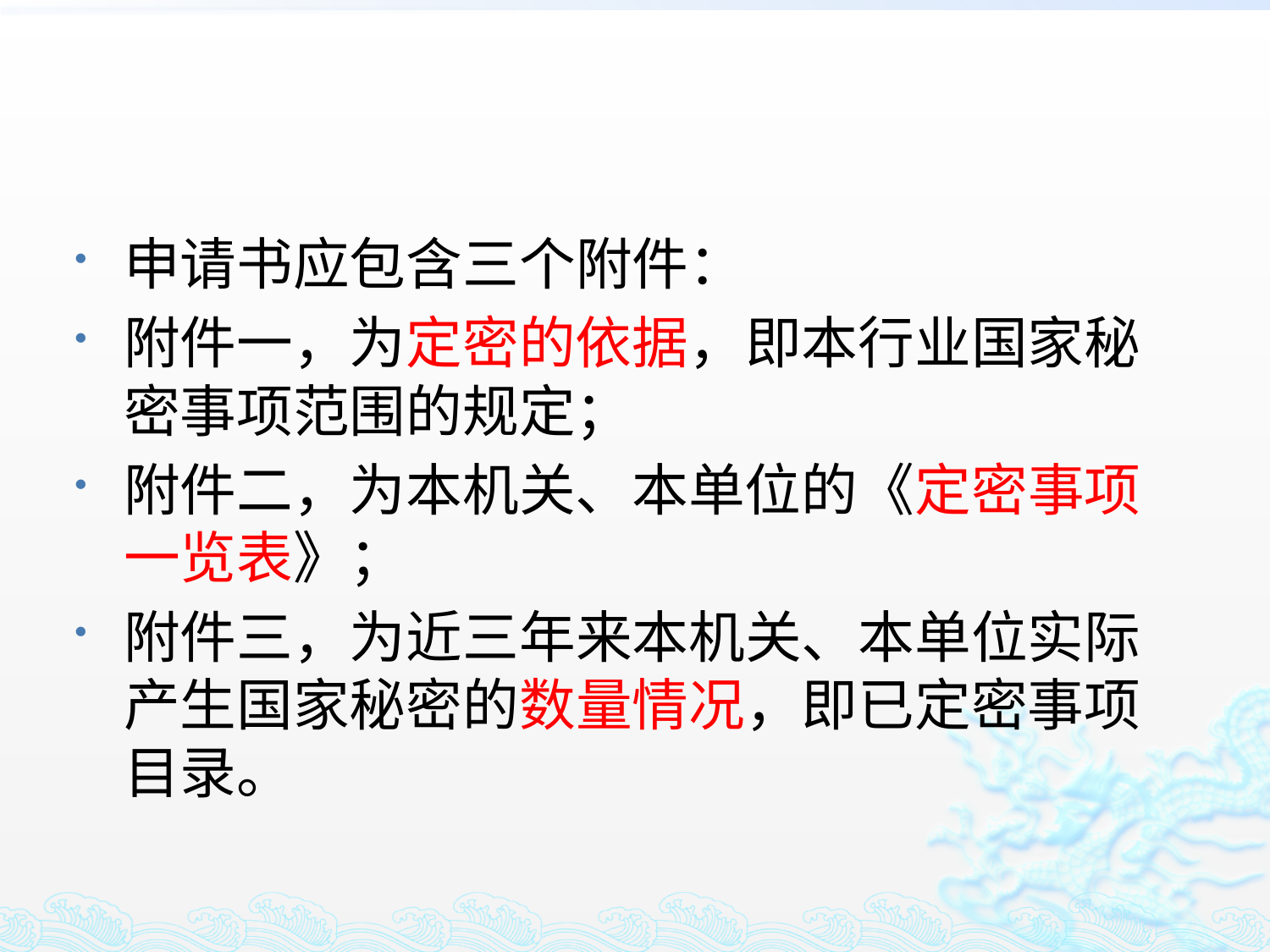

#
申请书应包含三个附件：
附件一，为定密的依据，即本行业国家秘密事项范围的规定；
附件二，为本机关、本单位的《定密事项一览表》；
附件三，为近三年来本机关、本单位实际产生国家秘密的数量情况，即已定密事项目录。